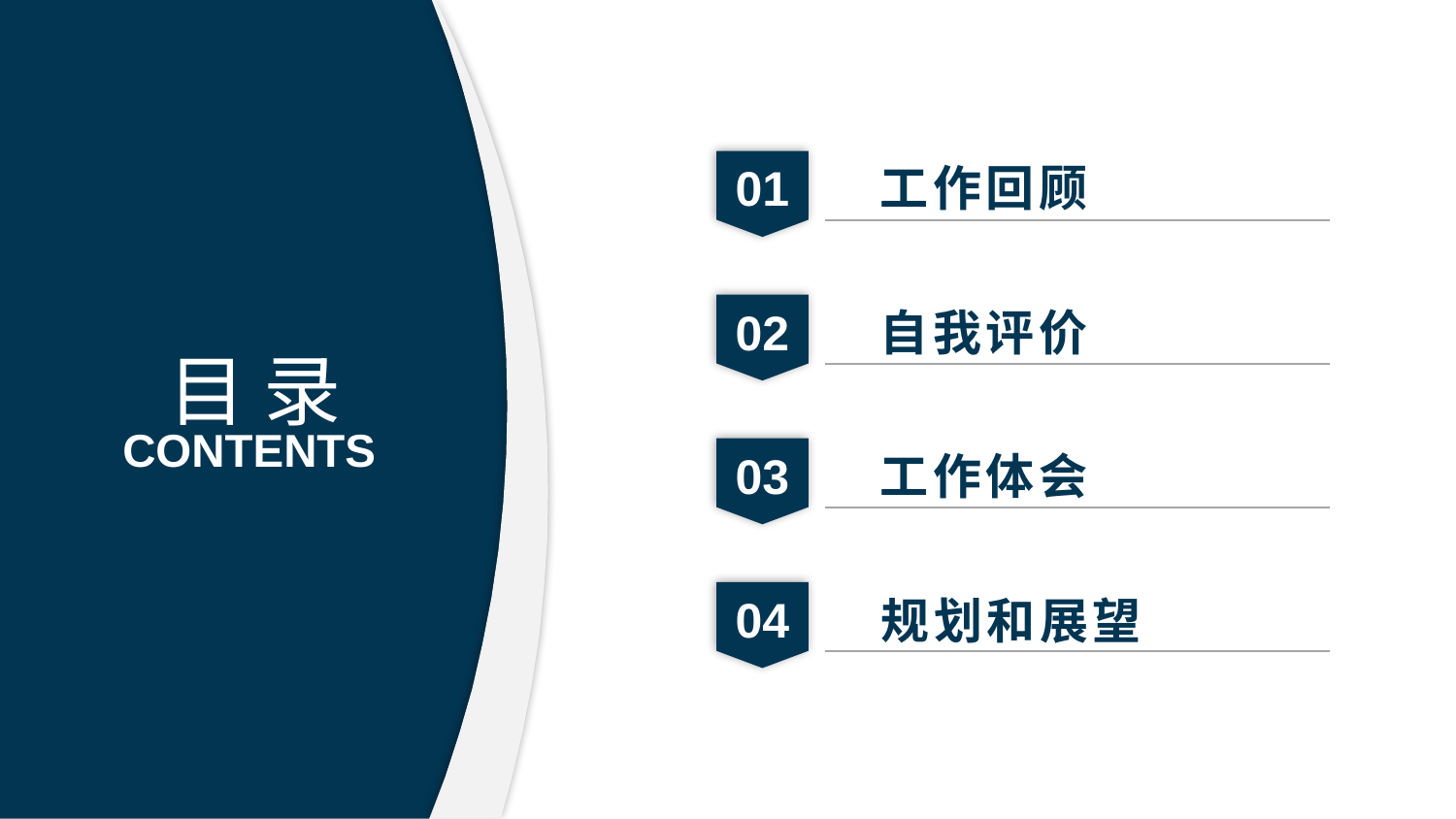

工作回顾
01
02
自我评价
目 录
CONTENTS
03
工作体会
04
规划和展望